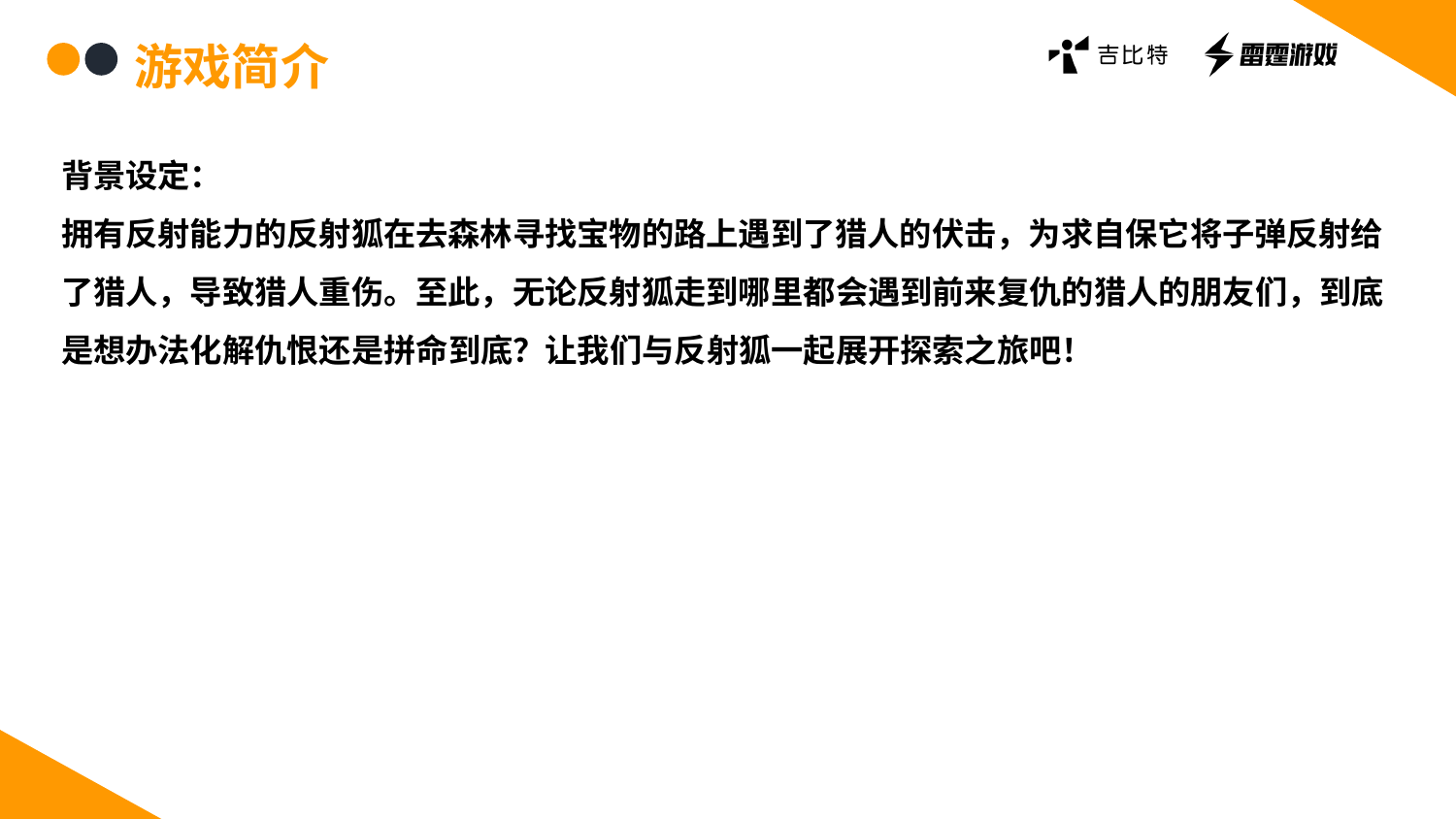

游戏简介

背景设定：
拥有反射能力的反射狐在去森林寻找宝物的路上遇到了猎人的伏击，为求自保它将子弹反射给了猎人，导致猎人重伤。至此，无论反射狐走到哪里都会遇到前来复仇的猎人的朋友们，到底是想办法化解仇恨还是拼命到底？让我们与反射狐一起展开探索之旅吧！